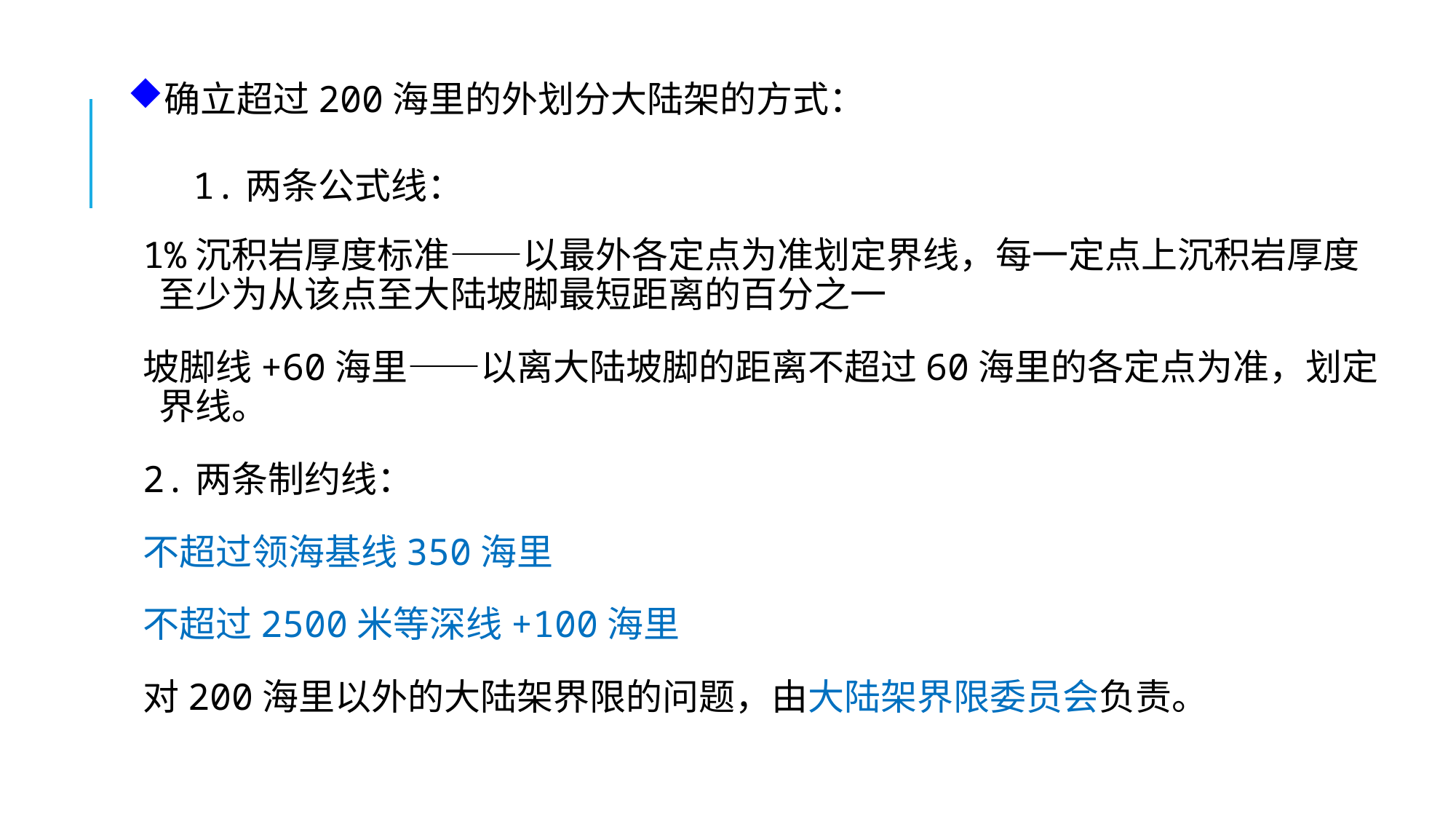

确立超过200海里的外划分大陆架的方式：
   1.两条公式线：
1%沉积岩厚度标准——以最外各定点为准划定界线，每一定点上沉积岩厚度至少为从该点至大陆坡脚最短距离的百分之一
坡脚线+60海里——以离大陆坡脚的距离不超过60海里的各定点为准，划定界线。
2.两条制约线：
不超过领海基线350海里
不超过2500米等深线+100海里
对200海里以外的大陆架界限的问题，由大陆架界限委员会负责。